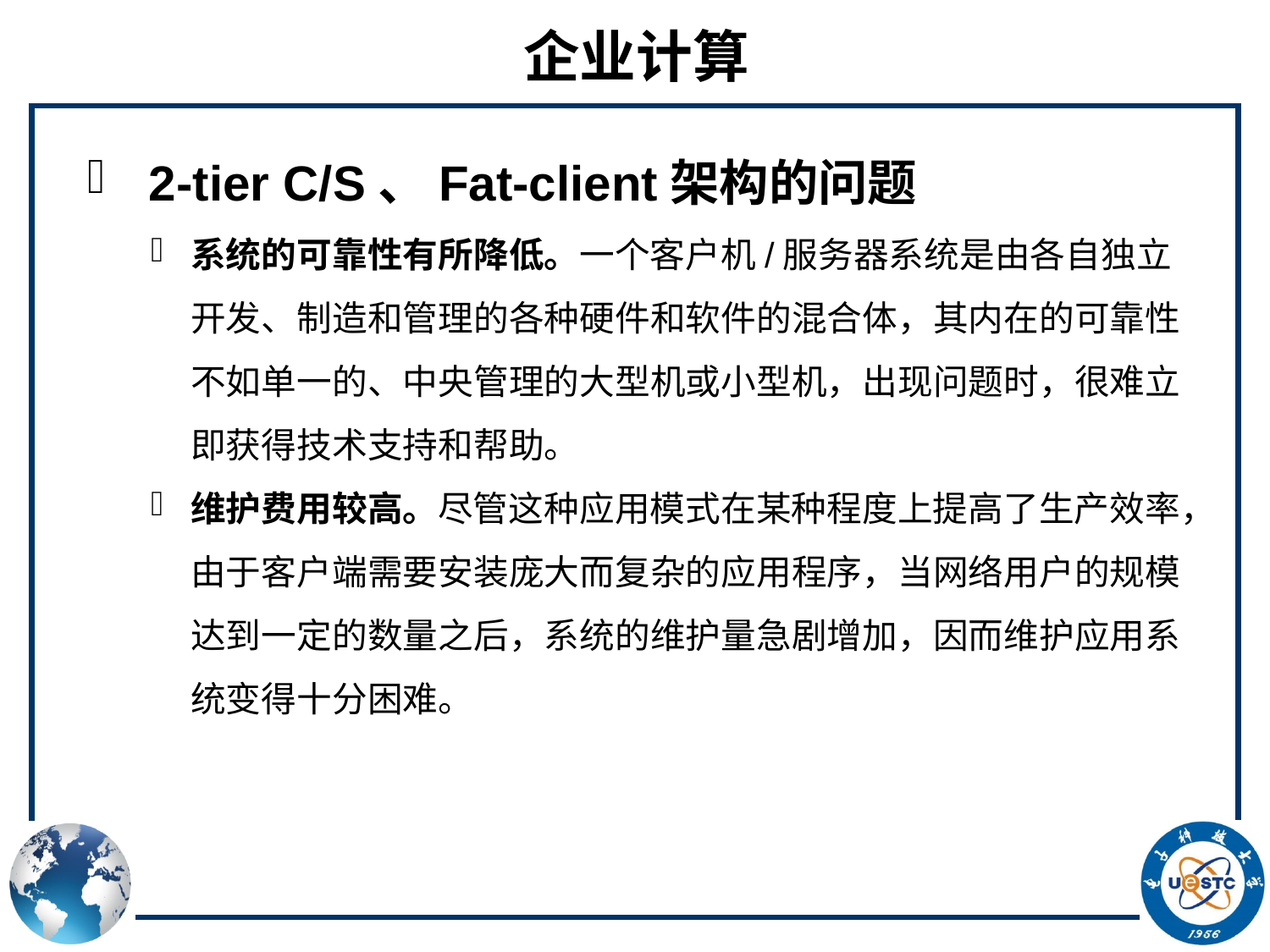

# 企业计算
 2-tier C/S、Fat-client架构的问题
系统的可靠性有所降低。一个客户机/服务器系统是由各自独立开发、制造和管理的各种硬件和软件的混合体，其内在的可靠性不如单一的、中央管理的大型机或小型机，出现问题时，很难立即获得技术支持和帮助。
维护费用较高。尽管这种应用模式在某种程度上提高了生产效率，由于客户端需要安装庞大而复杂的应用程序，当网络用户的规模达到一定的数量之后，系统的维护量急剧增加，因而维护应用系统变得十分困难。